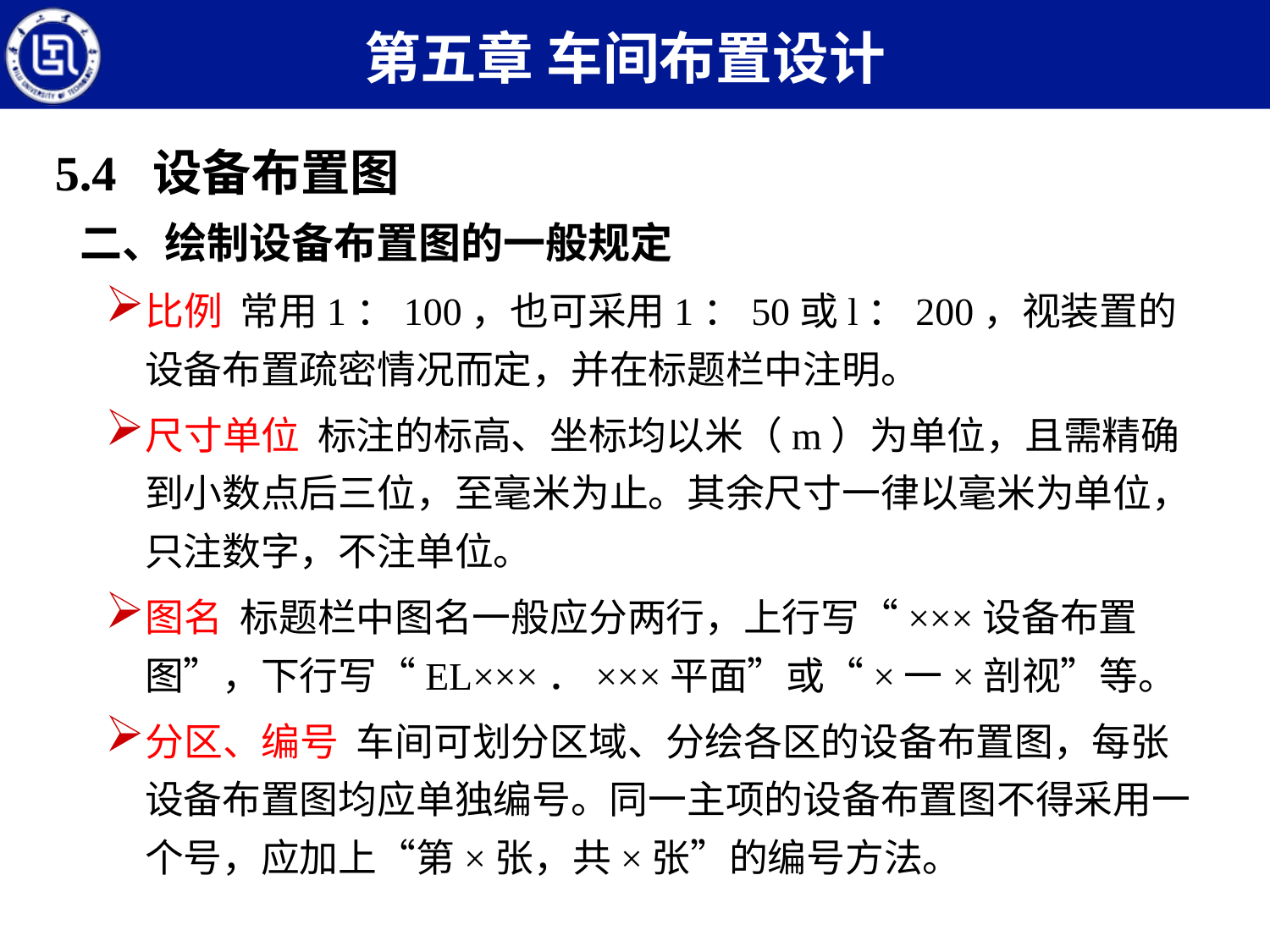

第五章 车间布置设计
5.4  设备布置图
二、绘制设备布置图的一般规定
比例  常用1：100，也可采用1：50或l：200，视装置的设备布置疏密情况而定，并在标题栏中注明。
尺寸单位  标注的标高、坐标均以米（m）为单位，且需精确到小数点后三位，至毫米为止。其余尺寸一律以毫米为单位，只注数字，不注单位。
图名  标题栏中图名一般应分两行，上行写“×××设备布置图”，下行写“EL×××．×××平面”或“×一×剖视”等。
分区、编号  车间可划分区域、分绘各区的设备布置图，每张设备布置图均应单独编号。同一主项的设备布置图不得采用一个号，应加上“第×张，共×张”的编号方法。